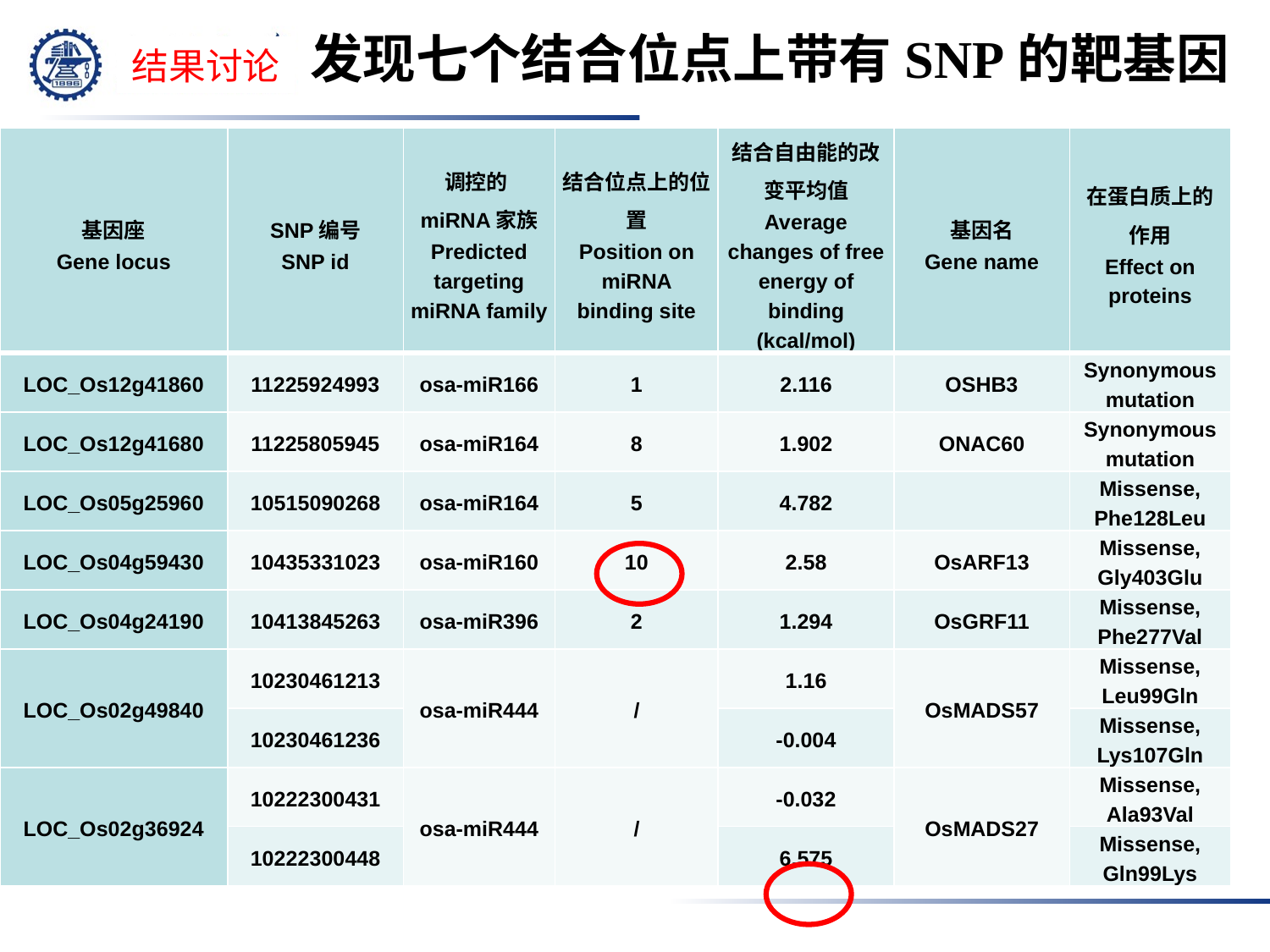

# 发现七个结合位点上带有SNP的靶基因
结果讨论
| 基因座 Gene locus | SNP编号 SNP id | 调控的miRNA家族 Predicted targeting miRNA family | 结合位点上的位置 Position on miRNA binding site | 结合自由能的改变平均值 Average changes of free energy of binding (kcal/mol) | 基因名 Gene name | 在蛋白质上的作用 Effect on proteins |
| --- | --- | --- | --- | --- | --- | --- |
| LOC\_Os12g41860 | 11225924993 | osa-miR166 | 1 | 2.116 | OSHB3 | Synonymous mutation |
| LOC\_Os12g41680 | 11225805945 | osa-miR164 | 8 | 1.902 | ONAC60 | Synonymous mutation |
| LOC\_Os05g25960 | 10515090268 | osa-miR164 | 5 | 4.782 |  | Missense, Phe128Leu |
| LOC\_Os04g59430 | 10435331023 | osa-miR160 | 10 | 2.58 | OsARF13 | Missense, Gly403Glu |
| LOC\_Os04g24190 | 10413845263 | osa-miR396 | 2 | 1.294 | OsGRF11 | Missense, Phe277Val |
| LOC\_Os02g49840 | 10230461213 | osa-miR444 | / | 1.16 | OsMADS57 | Missense, Leu99Gln |
|  | 10230461236 |  |  | -0.004 |  | Missense, Lys107Gln |
| LOC\_Os02g36924 | 10222300431 | osa-miR444 | / | -0.032 | OsMADS27 | Missense, Ala93Val |
|  | 10222300448 |  |  | 6.575 |  | Missense, Gln99Lys |